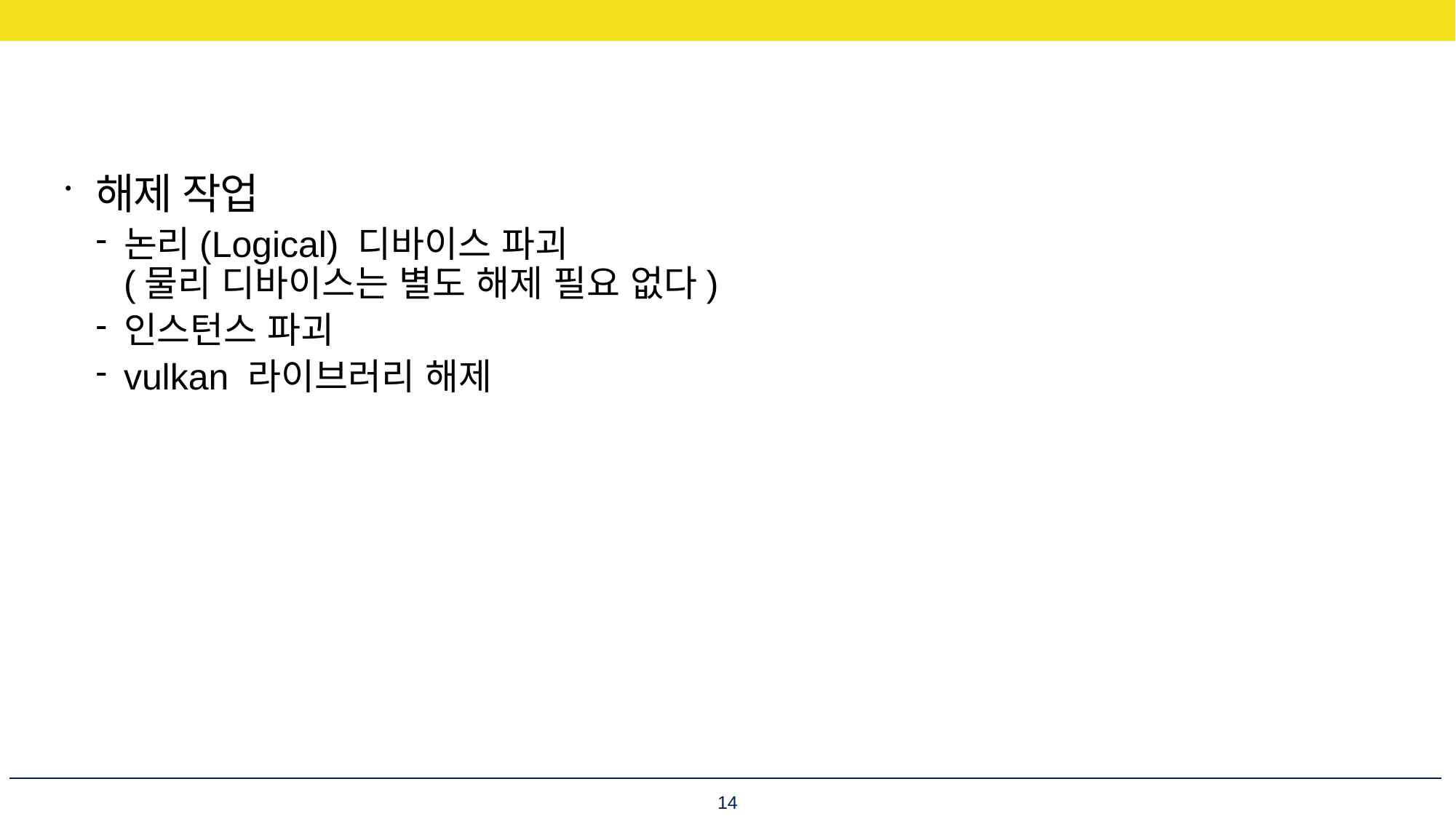

해제 작업
논리(Logical) 디바이스 파괴
(물리 디바이스는 별도 해제 필요 없다)
인스턴스 파괴
vulkan 라이브러리 해제

14